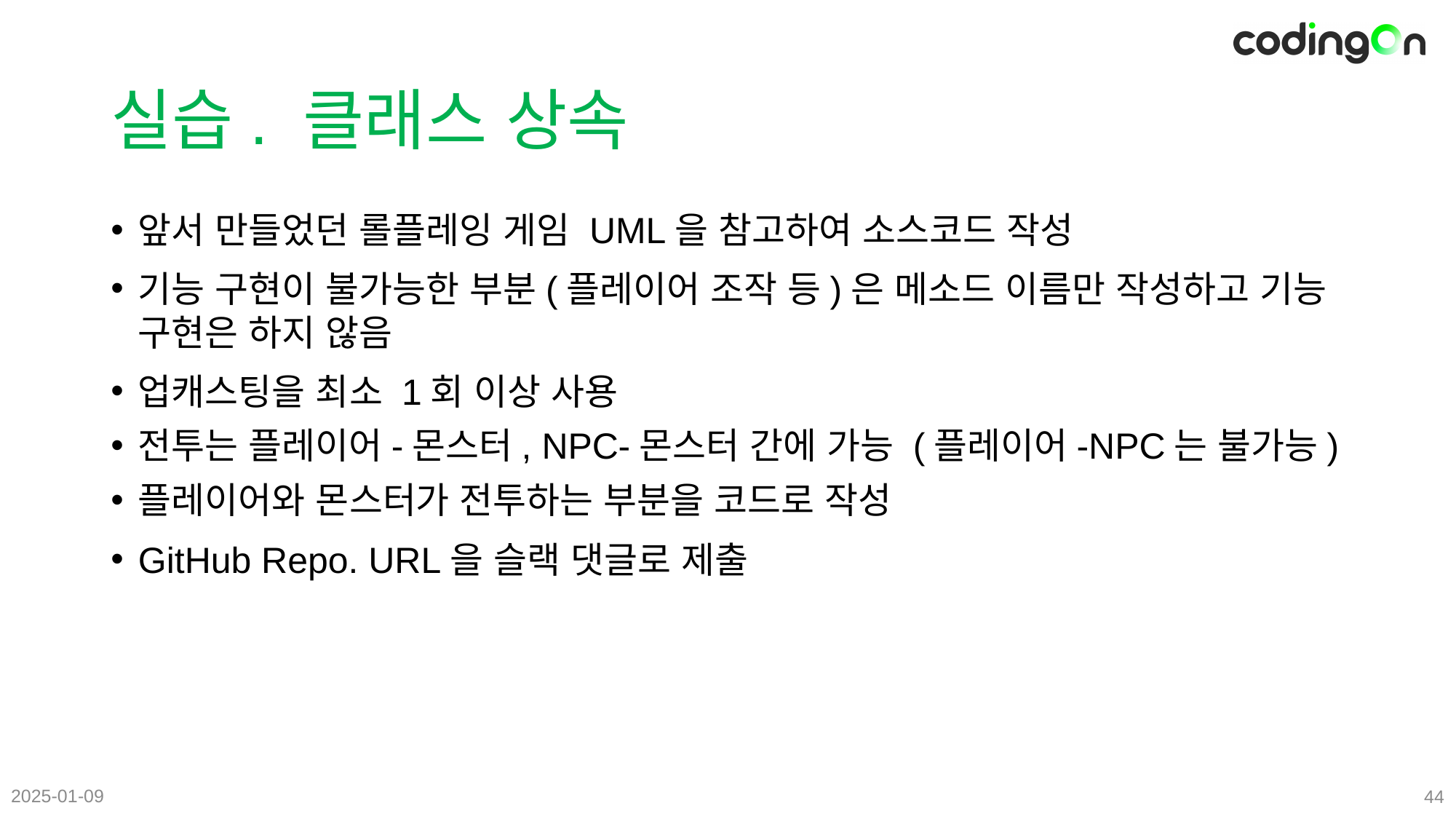

# 실습. 클래스 상속
앞서 만들었던 롤플레잉 게임 UML을 참고하여 소스코드 작성
기능 구현이 불가능한 부분(플레이어 조작 등)은 메소드 이름만 작성하고 기능 구현은 하지 않음
업캐스팅을 최소 1회 이상 사용
전투는 플레이어-몬스터, NPC-몬스터 간에 가능 (플레이어-NPC는 불가능)
플레이어와 몬스터가 전투하는 부분을 코드로 작성
GitHub Repo. URL을 슬랙 댓글로 제출

2025-01-09
44